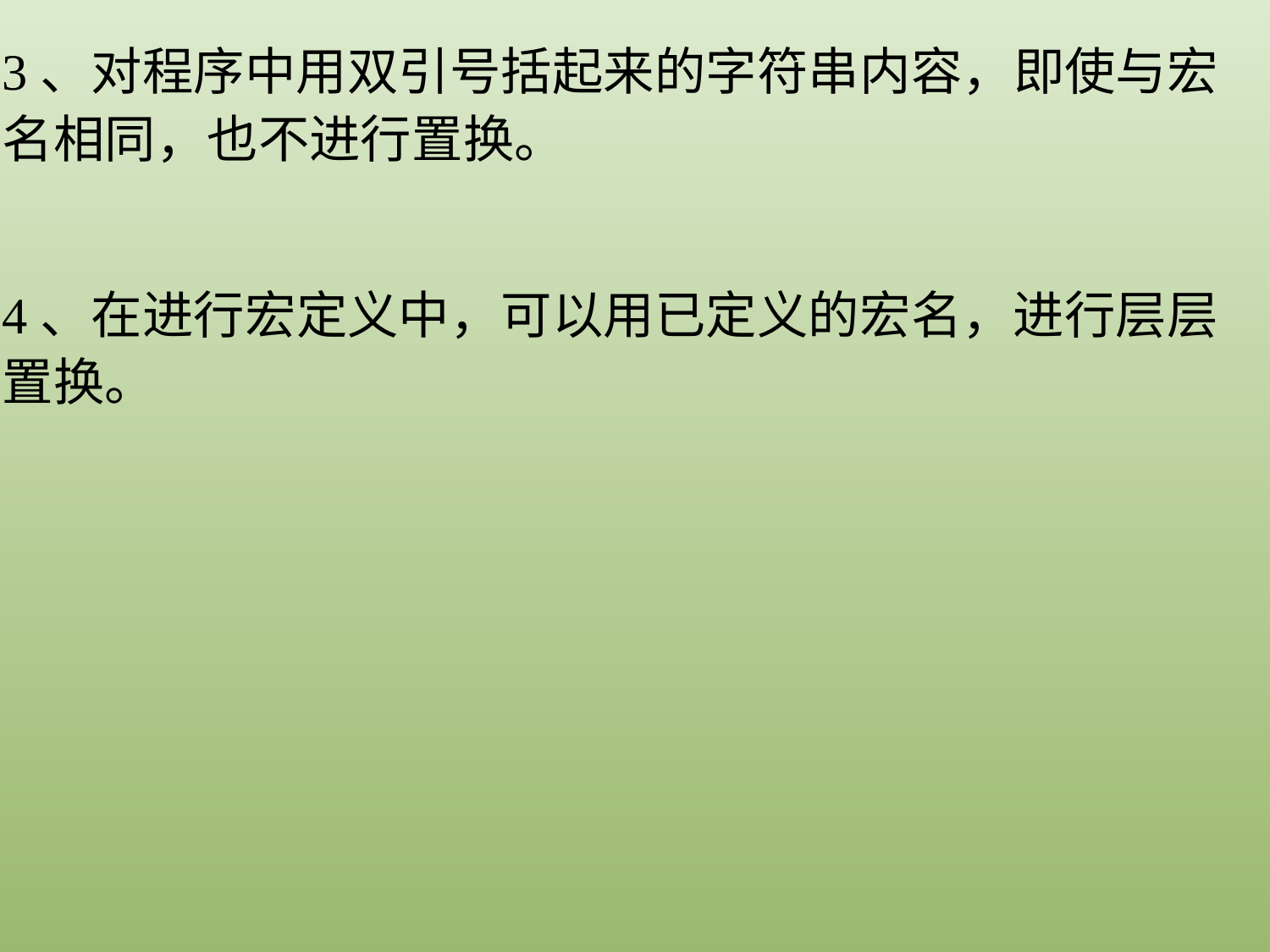

3、对程序中用双引号括起来的字符串内容，即使与宏名相同，也不进行置换。
4、在进行宏定义中，可以用已定义的宏名，进行层层置换。
261